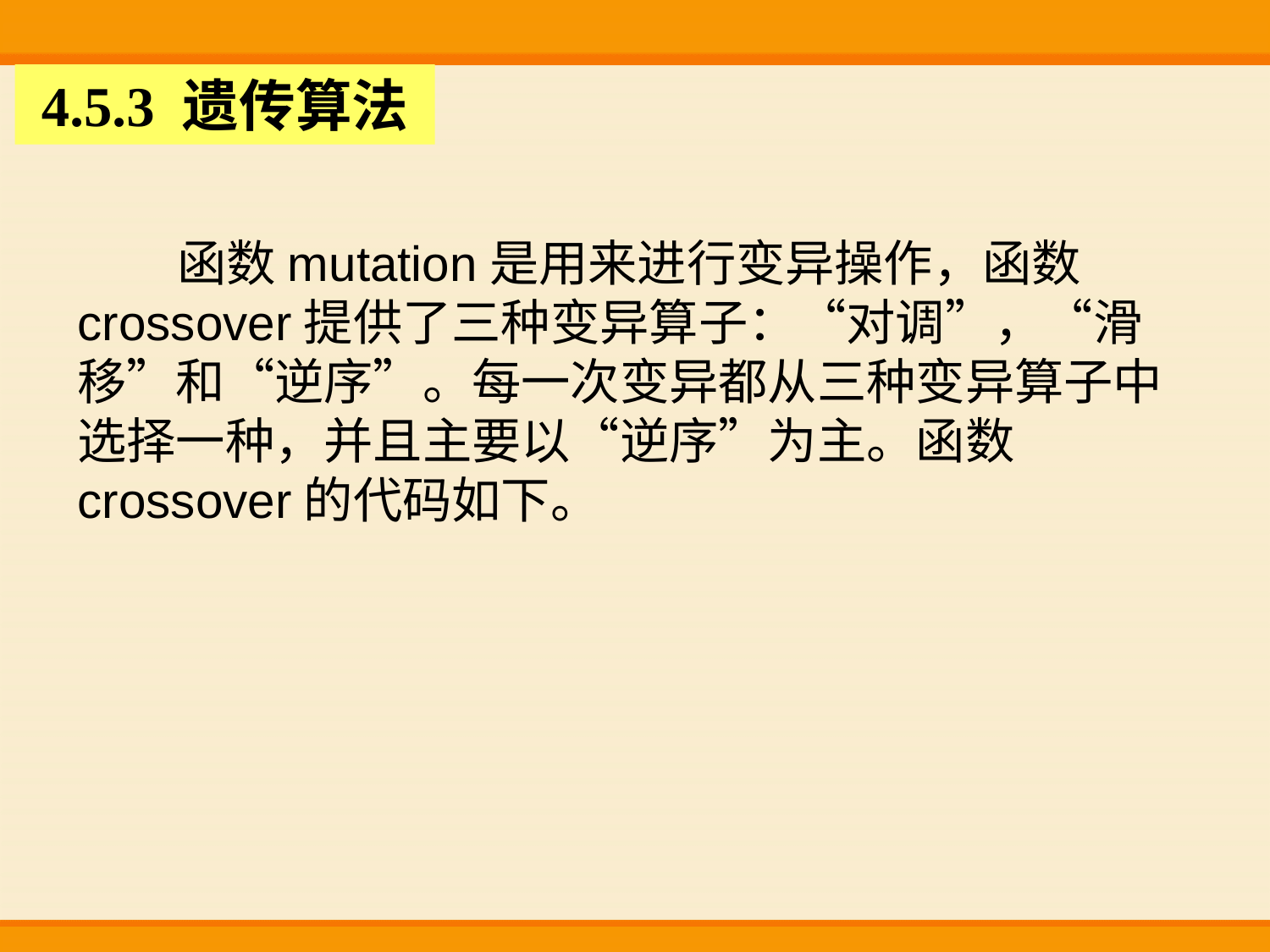

4.5.3 遗传算法
函数mutation是用来进行变异操作，函数crossover提供了三种变异算子：“对调”，“滑移”和“逆序”。每一次变异都从三种变异算子中选择一种，并且主要以“逆序”为主。函数crossover的代码如下。